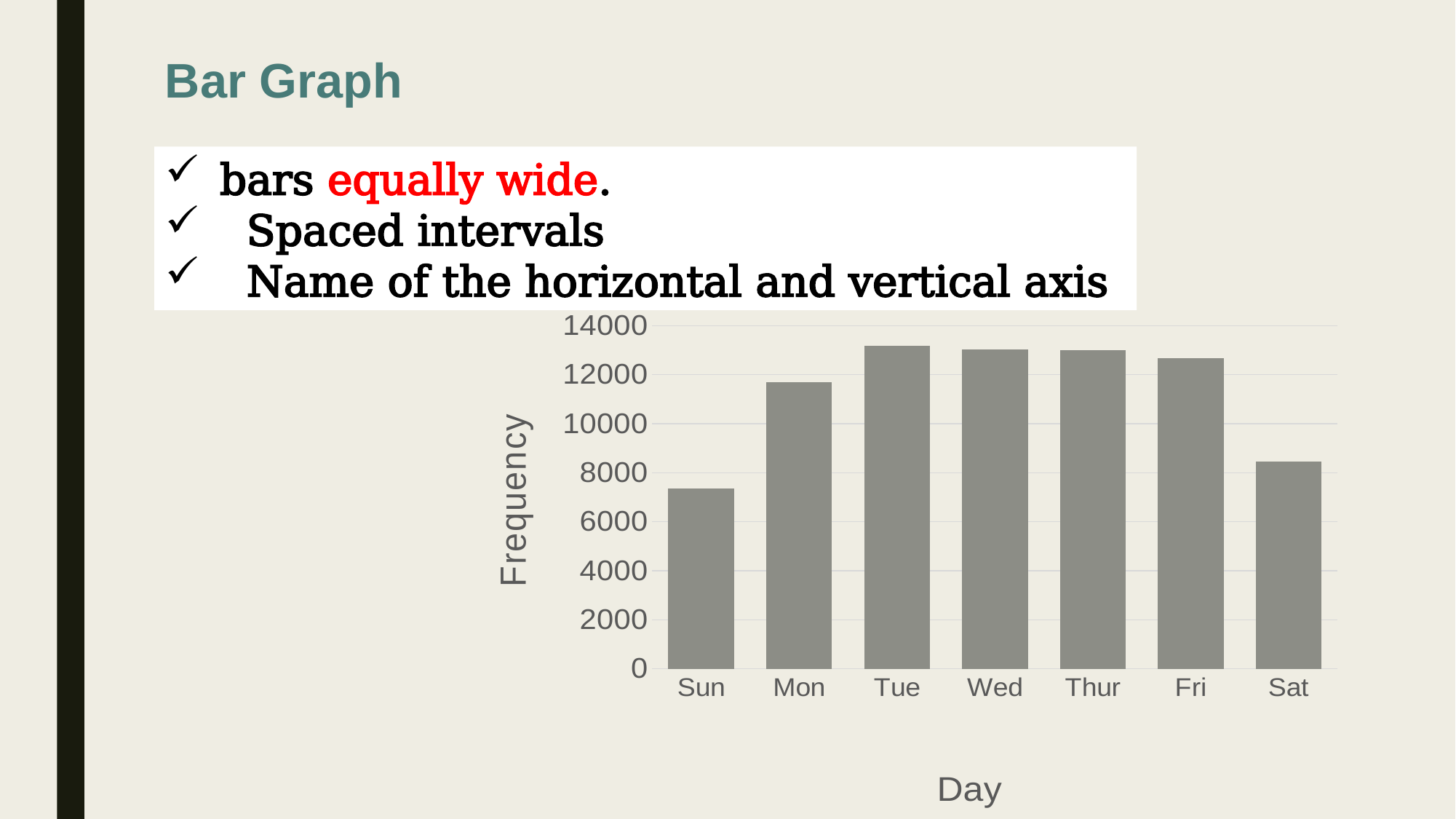

Bar Graph
bars equally wide.
  Spaced intervals
  Name of the horizontal and vertical axis

### Chart

| Category | 系列 1 |
|---|---|
| Sun | 7374.0 |
| Mon | 11704.0 |
| Tue | 13169.0 |
| Wed | 13038.0 |
| Thur | 13013.0 |
| Fri | 12664.0 |
| Sat | 8459.0 |